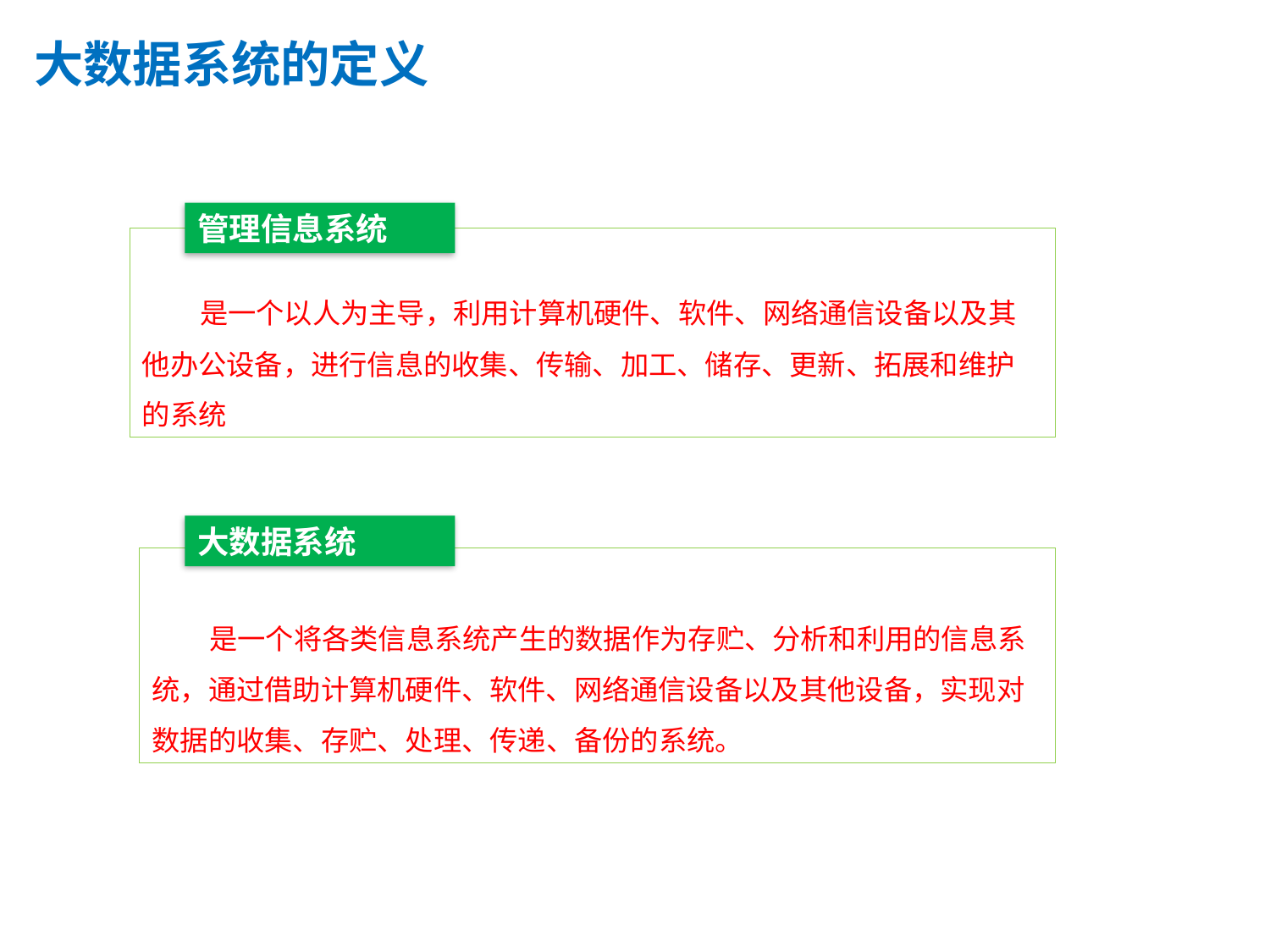

# 大数据系统的定义
管理信息系统

       是一个以人为主导，利用计算机硬件、软件、网络通信设备以及其他办公设备，进行信息的收集、传输、加工、储存、更新、拓展和维护的系统
大数据系统

        是一个将各类信息系统产生的数据作为存贮、分析和利用的信息系统，通过借助计算机硬件、软件、网络通信设备以及其他设备，实现对数据的收集、存贮、处理、传递、备份的系统。